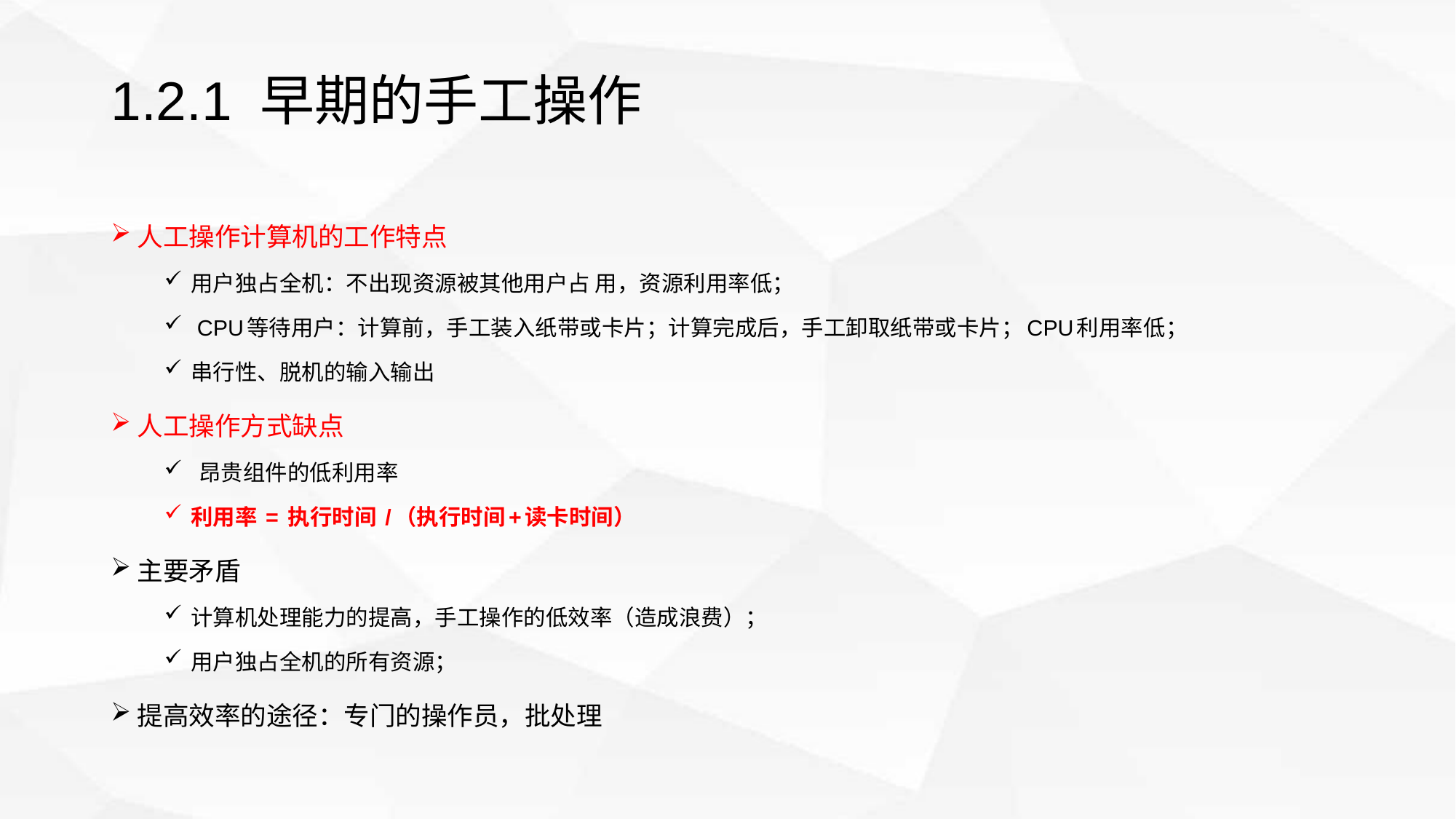

# 1.2.1 早期的手工操作
人工操作计算机的工作特点
用户独占全机：不出现资源被其他用户占 用，资源利用率低；
 CPU等待用户：计算前，手工装入纸带或卡片；计算完成后，手工卸取纸带或卡片；CPU利用率低；
串行性、脱机的输入输出
人工操作方式缺点
 昂贵组件的低利用率
利用率 = 执行时间 /（执行时间+读卡时间）
主要矛盾
计算机处理能力的提高，手工操作的低效率（造成浪费）；
用户独占全机的所有资源；
提高效率的途径：专门的操作员，批处理